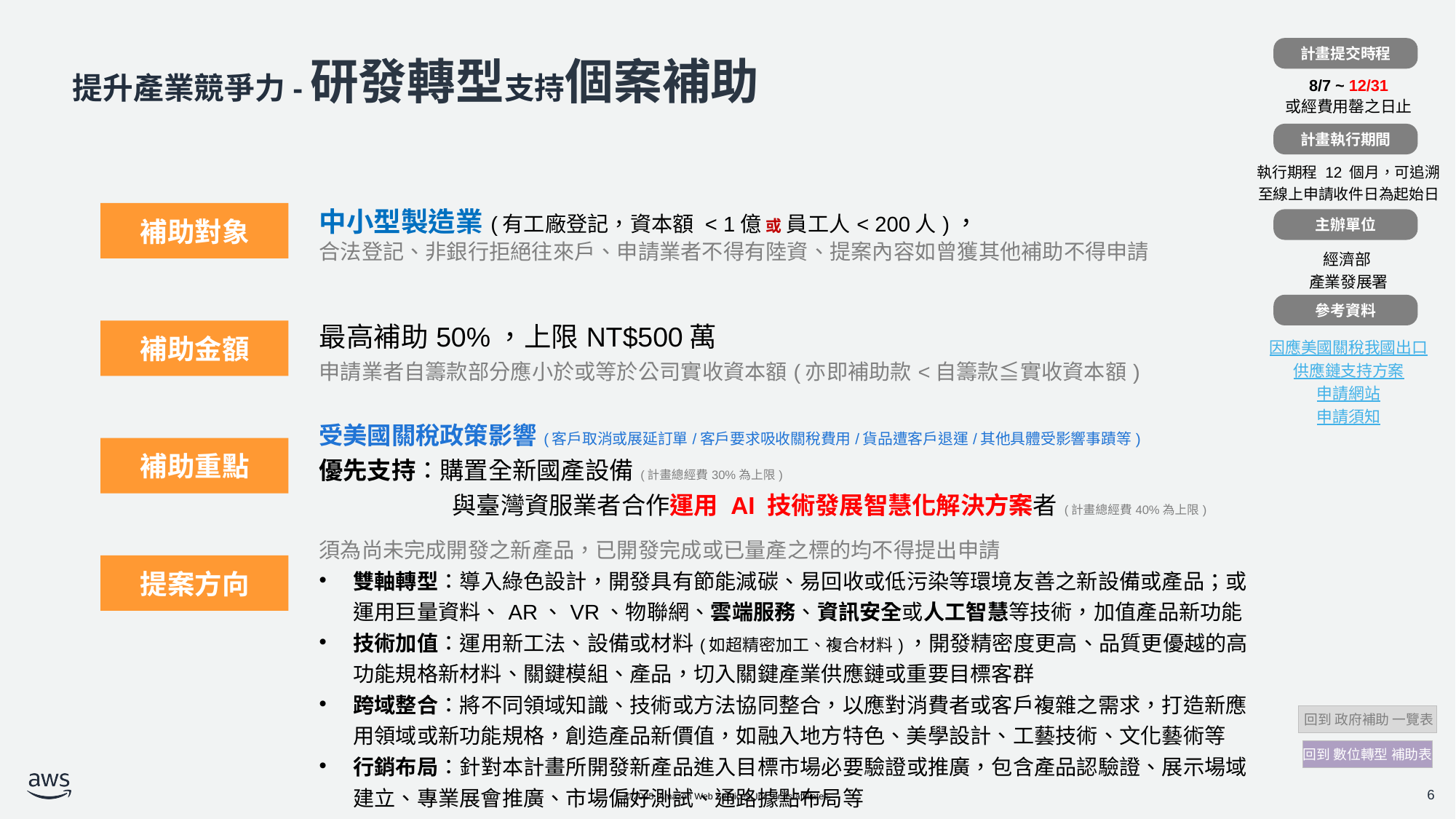

計畫提交時程
|  |
| --- |
| 8/7 ~ 12/31 或經費用罄之日止 |
|  |
| 執行期程 12 個月，可追溯至線上申請收件日為起始日 |
|  |
| 經濟部 產業發展署 |
|  |
| 因應美國關稅我國出口 供應鏈支持方案 申請網站 申請須知 |
# 提升產業競爭力-研發轉型支持個案補助
計畫執行期間
|  | 中小型製造業(有工廠登記，資本額 < 1億 或 員工人< 200人)， 合法登記、非銀行拒絕往來戶、申請業者不得有陸資、提案內容如曾獲其他補助不得申請 |
| --- | --- |
|  | 最高補助50%，上限NT$500萬 申請業者自籌款部分應小於或等於公司實收資本額(亦即補助款<自籌款≦實收資本額) |
|  | 受美國關稅政策影響(客戶取消或展延訂單/客戶要求吸收關稅費用/貨品遭客戶退運/其他具體受影響事蹟等) 優先支持：購置全新國產設備(計畫總經費30%為上限) 與臺灣資服業者合作運用 AI 技術發展智慧化解決方案者(計畫總經費40%為上限) |
|  | 須為尚未完成開發之新產品，已開發完成或已量產之標的均不得提出申請 雙軸轉型：導入綠色設計，開發具有節能減碳、易回收或低污染等環境友善之新設備或產品；或運用巨量資料、AR、VR、物聯網、雲端服務、資訊安全或人工智慧等技術，加值產品新功能 技術加值：運用新工法、設備或材料(如超精密加工、複合材料)，開發精密度更高、品質更優越的高功能規格新材料、關鍵模組、產品，切入關鍵產業供應鏈或重要目標客群 跨域整合：將不同領域知識、技術或方法協同整合，以應對消費者或客戶複雜之需求，打造新應用領域或新功能規格，創造產品新價值，如融入地方特色、美學設計、工藝技術、文化藝術等 行銷布局：針對本計畫所開發新產品進入目標市場必要驗證或推廣，包含產品認驗證、展示場域建立、專業展會推廣、市場偏好測試、通路據點布局等 |
補助對象
主辦單位
參考資料
補助金額
補助重點
提案方向
 回到 政府補助 一覽表
回到 數位轉型 補助表
6